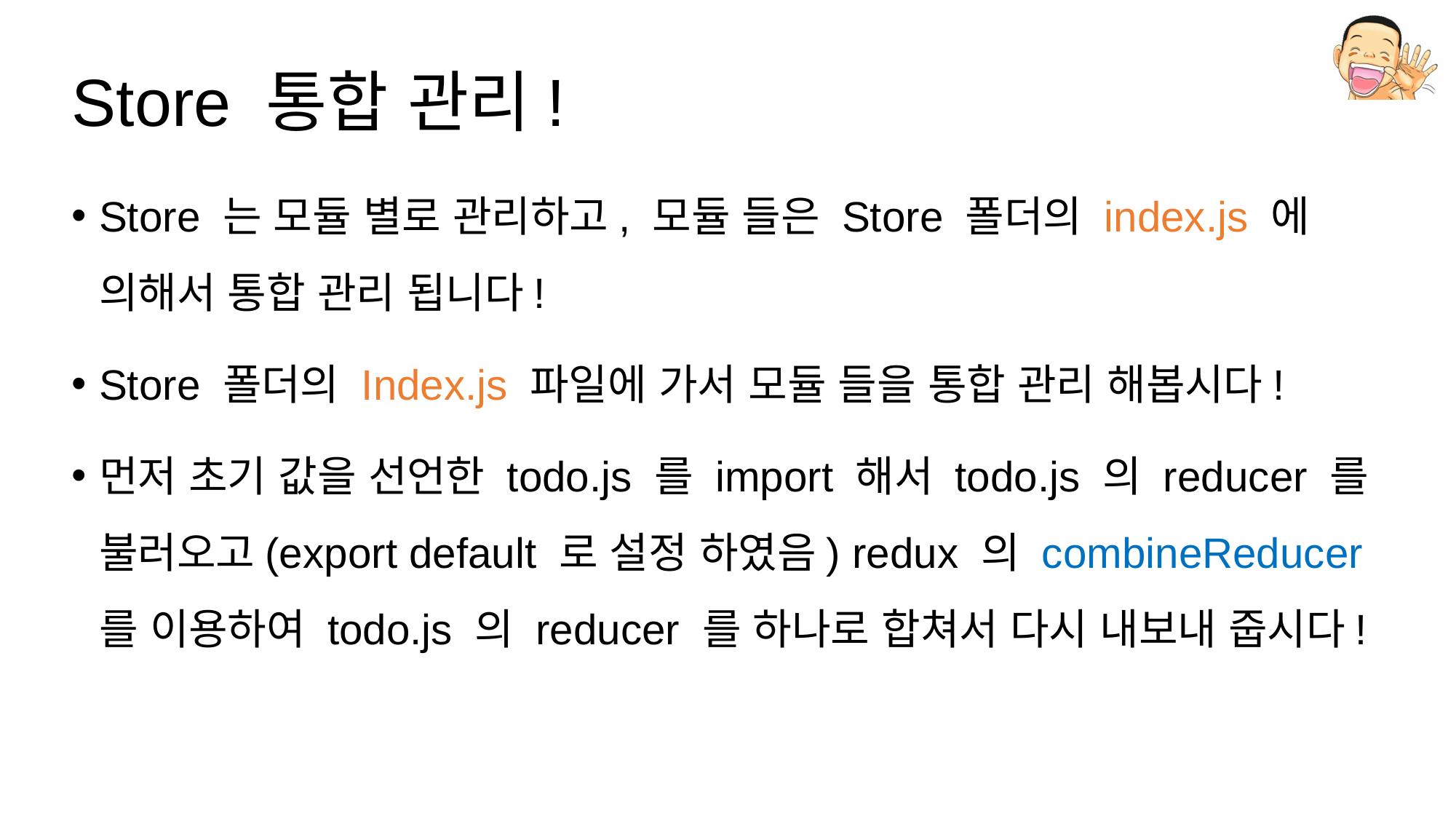

# Store 통합 관리!
Store 는 모듈 별로 관리하고, 모듈 들은 Store 폴더의 index.js 에 의해서 통합 관리 됩니다!
Store 폴더의 Index.js 파일에 가서 모듈 들을 통합 관리 해봅시다!
먼저 초기 값을 선언한 todo.js 를 import 해서 todo.js 의 reducer 를 불러오고(export default 로 설정 하였음) redux 의 combineReducer 를 이용하여 todo.js 의 reducer 를 하나로 합쳐서 다시 내보내 줍시다!